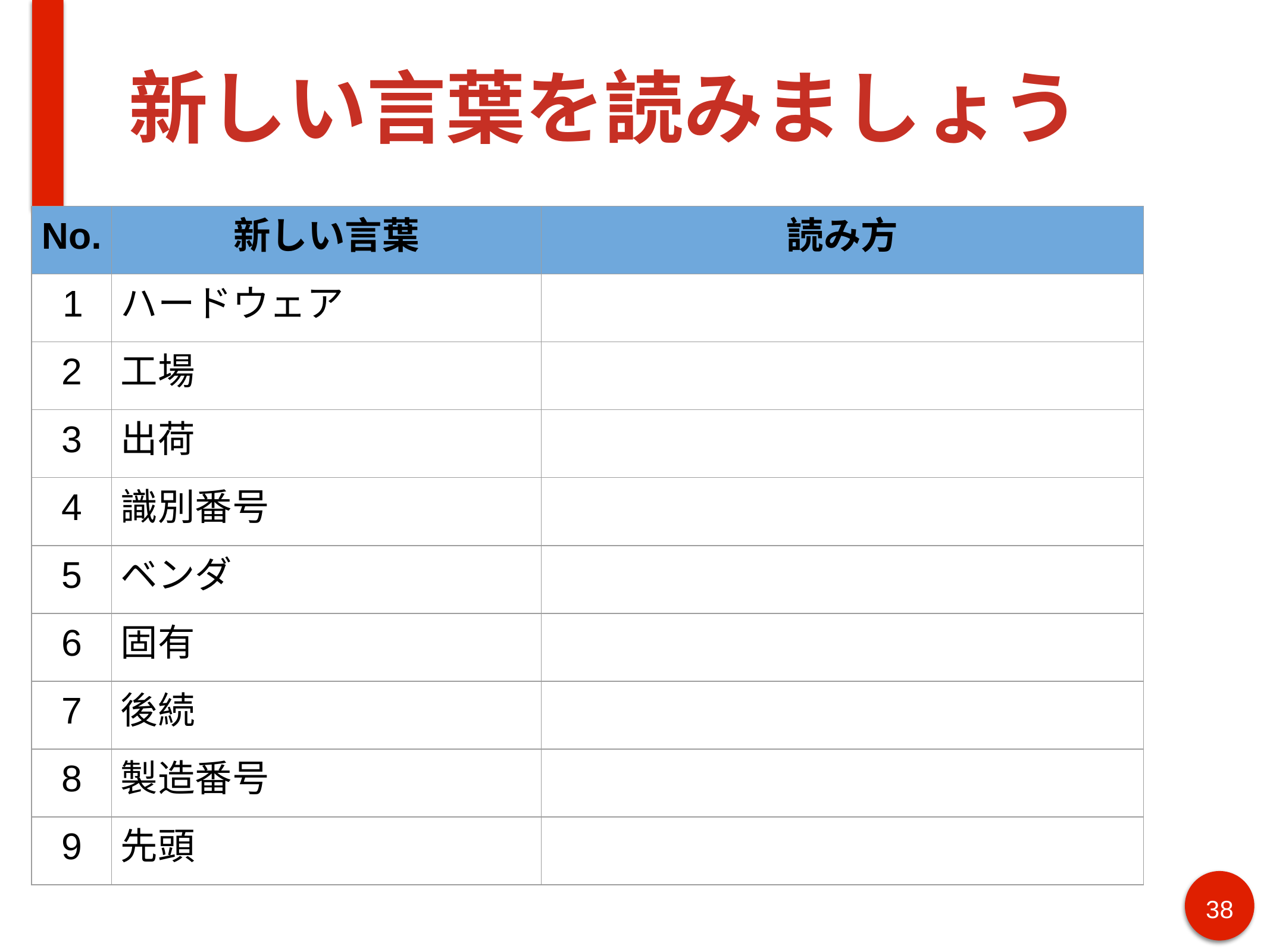

# 新しい言葉を読みましょう
| No. | 新しい言葉 | 読み方 |
| --- | --- | --- |
| 1 | ハードウェア |  |
| 2 | 工場 |  |
| 3 | 出荷 |  |
| 4 | 識別番号 |  |
| 5 | ベンダ |  |
| 6 | 固有 |  |
| 7 | 後続 |  |
| 8 | 製造番号 |  |
| 9 | 先頭 |  |
38